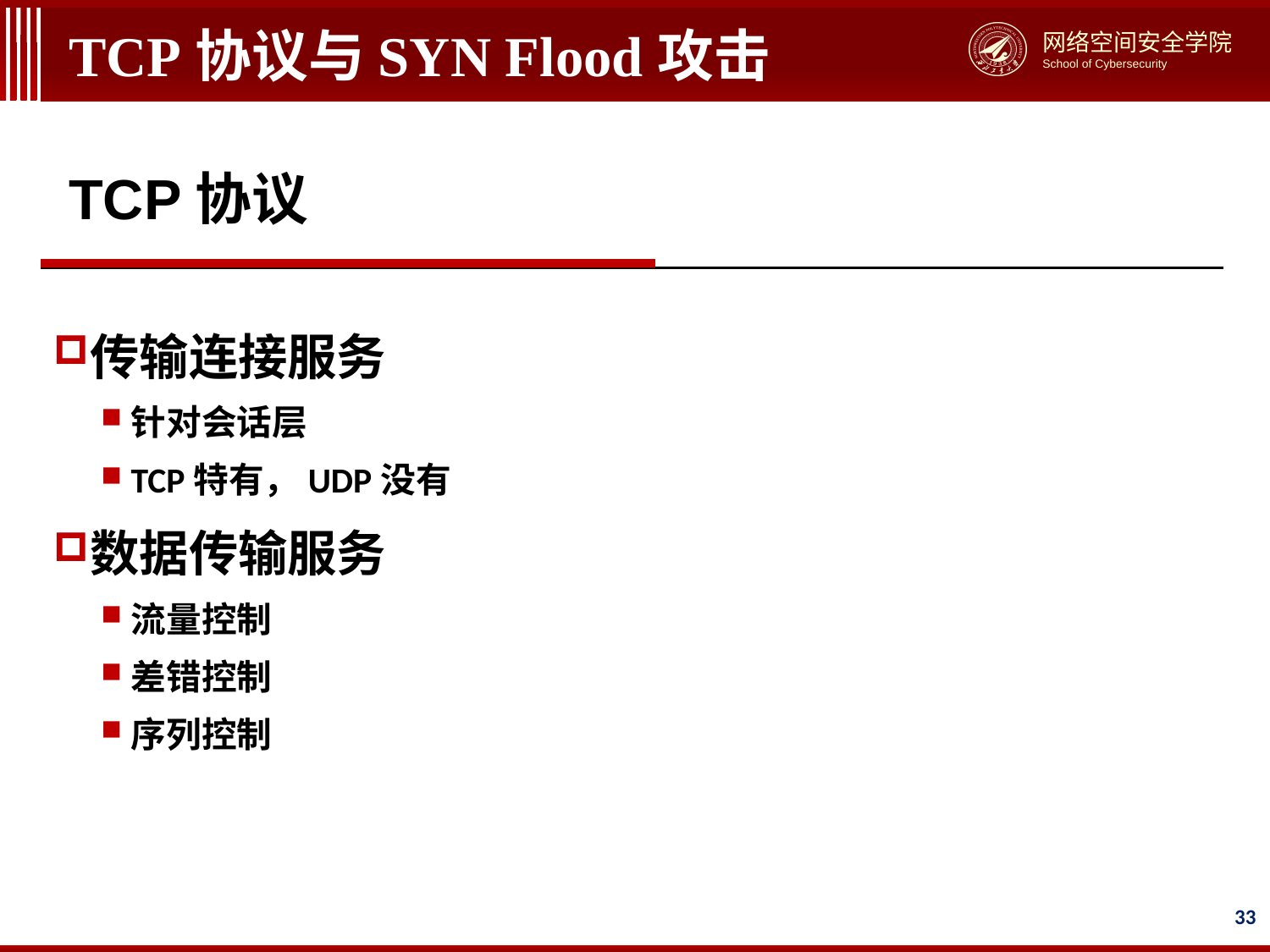

# TCP协议与SYN Flood攻击
TCP协议
传输连接服务
针对会话层
TCP特有，UDP没有
数据传输服务
流量控制
差错控制
序列控制